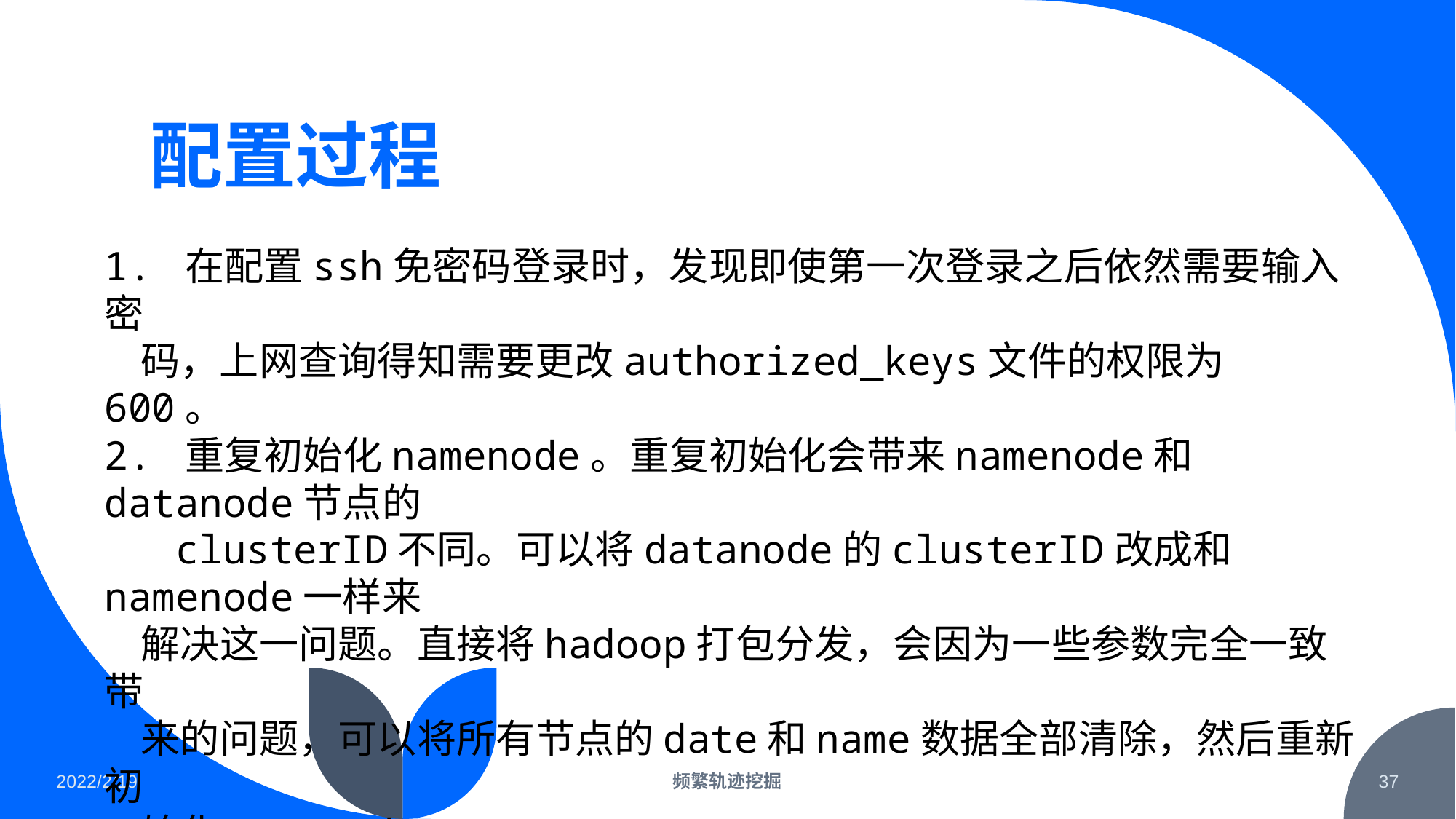

# 配置过程
1. 在配置ssh免密码登录时，发现即使第一次登录之后依然需要输入密
   码，上网查询得知需要更改authorized_keys文件的权限为 600。
2. 重复初始化namenode。重复初始化会带来namenode和datanode节点的
   clusterID不同。可以将datanode的clusterID改成和namenode一样来
   解决这一问题。直接将hadoop打包分发，会因为一些参数完全一致带
   来的问题，可以将所有节点的date和name数据全部清除，然后重新初
   始化namenode。
2022/2/19
频繁轨迹挖掘
37